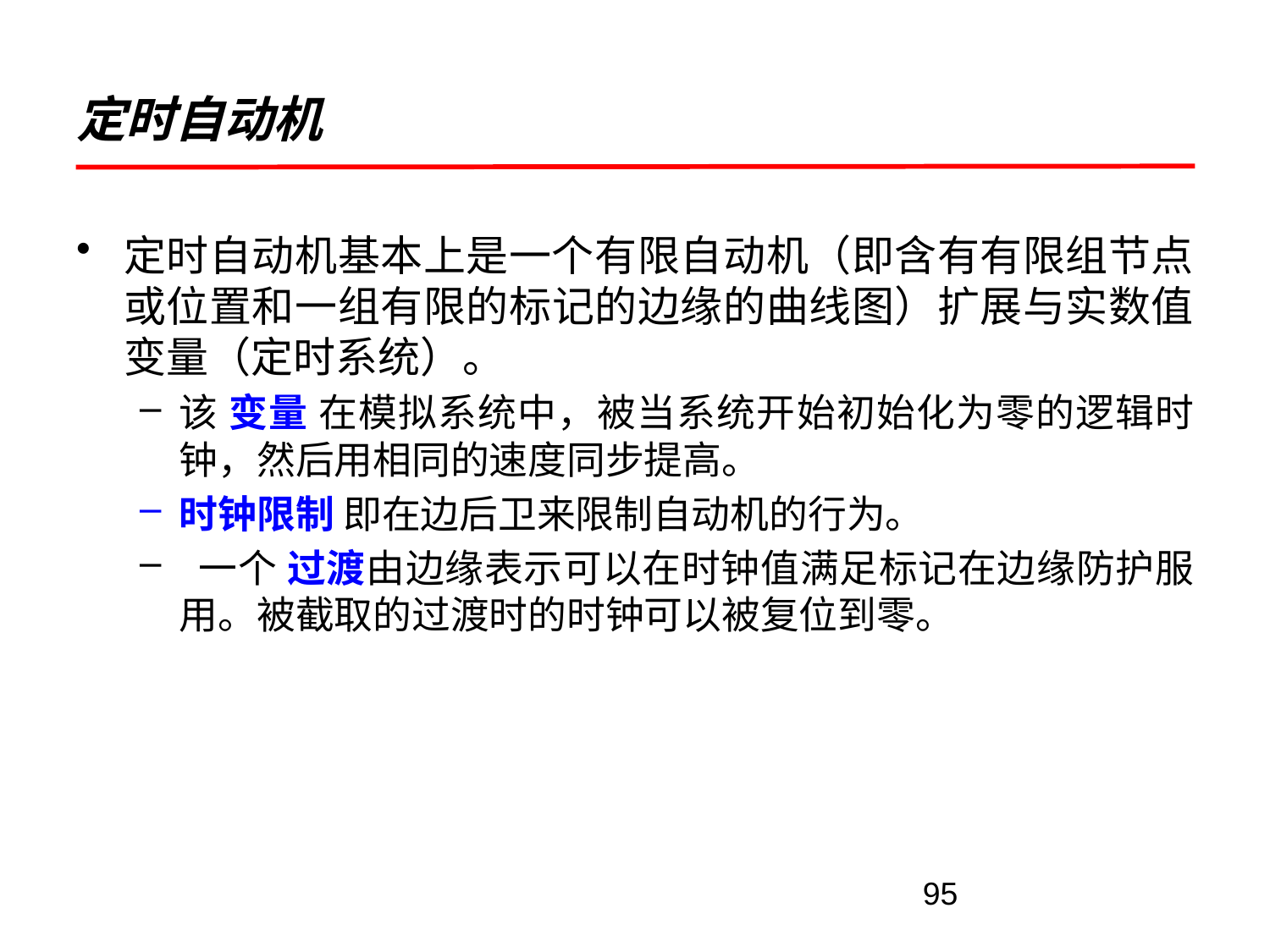

# 定时自动机
定时自动机基本上是一个有限自动机（即含有有限组节点或位置和一组有限的标记的边缘的曲线图）扩展与实数值变量（定时系统）。
该 变量 在模拟系统中，被当系统开始初始化为零的逻辑时钟，然后用相同的速度同步提高。
时钟限制 即在边后卫来限制自动机的行为。
 一个 过渡由边缘表示可以在时钟值满足标记在边缘防护服用。被截取的过渡时的时钟可以被复位到零。
95